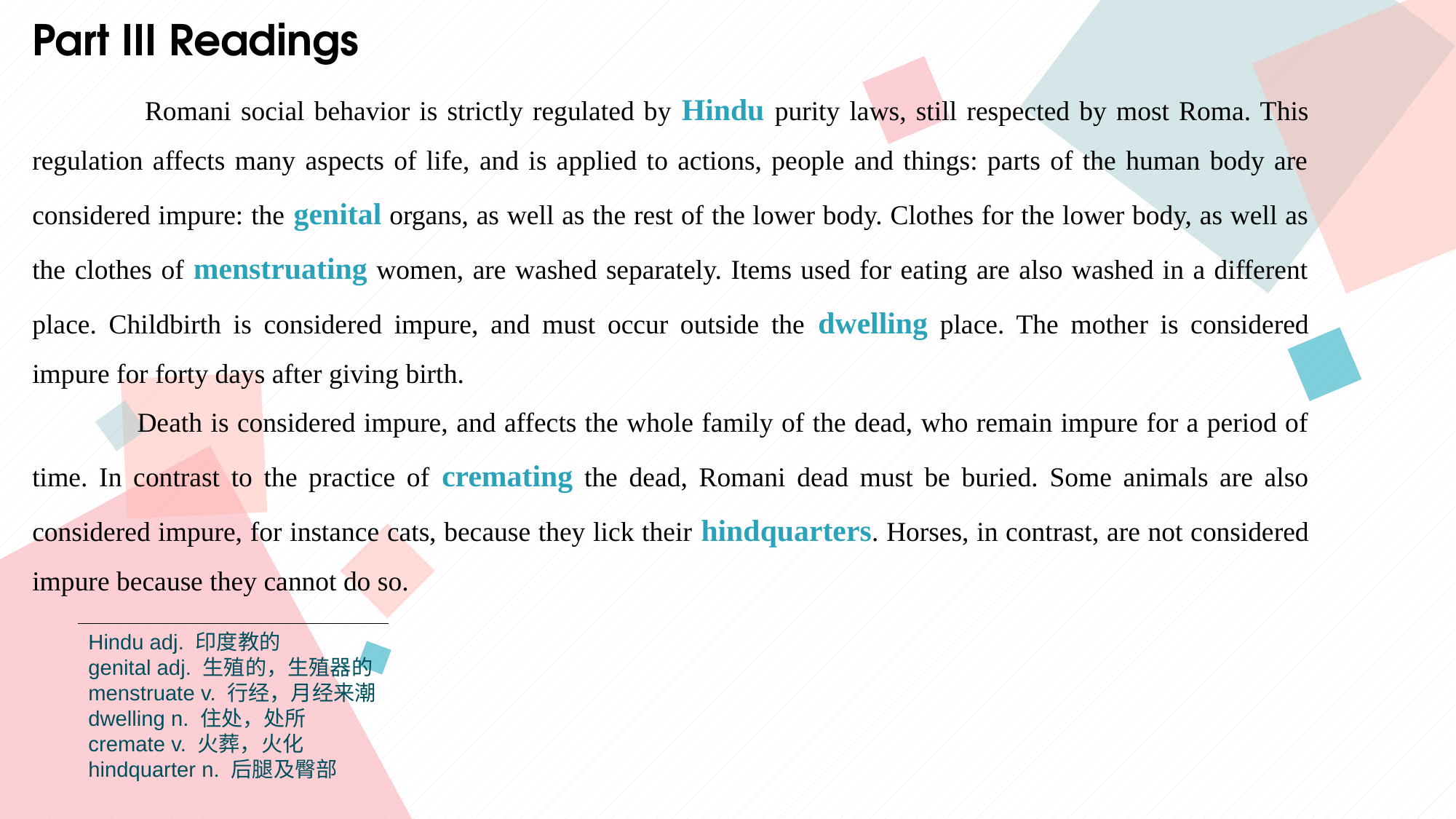

Part III Readings
      Romani social behavior is strictly regulated by Hindu purity laws, still respected by most Roma. This regulation affects many aspects of life, and is applied to actions, people and things: parts of the human body are considered impure: the genital organs, as well as the rest of the lower body. Clothes for the lower body, as well as the clothes of menstruating women, are washed separately. Items used for eating are also washed in a different place. Childbirth is considered impure, and must occur outside the dwelling place. The mother is considered impure for forty days after giving birth.
      Death is considered impure, and affects the whole family of the dead, who remain impure for a period of time. In contrast to the practice of cremating the dead, Romani dead must be buried. Some animals are also considered impure, for instance cats, because they lick their hindquarters. Horses, in contrast, are not considered impure because they cannot do so.
Hindu adj. 印度教的
genital adj. 生殖的，生殖器的
menstruate v. 行经，月经来潮
dwelling n. 住处，处所
cremate v. 火葬，火化
hindquarter n. 后腿及臀部